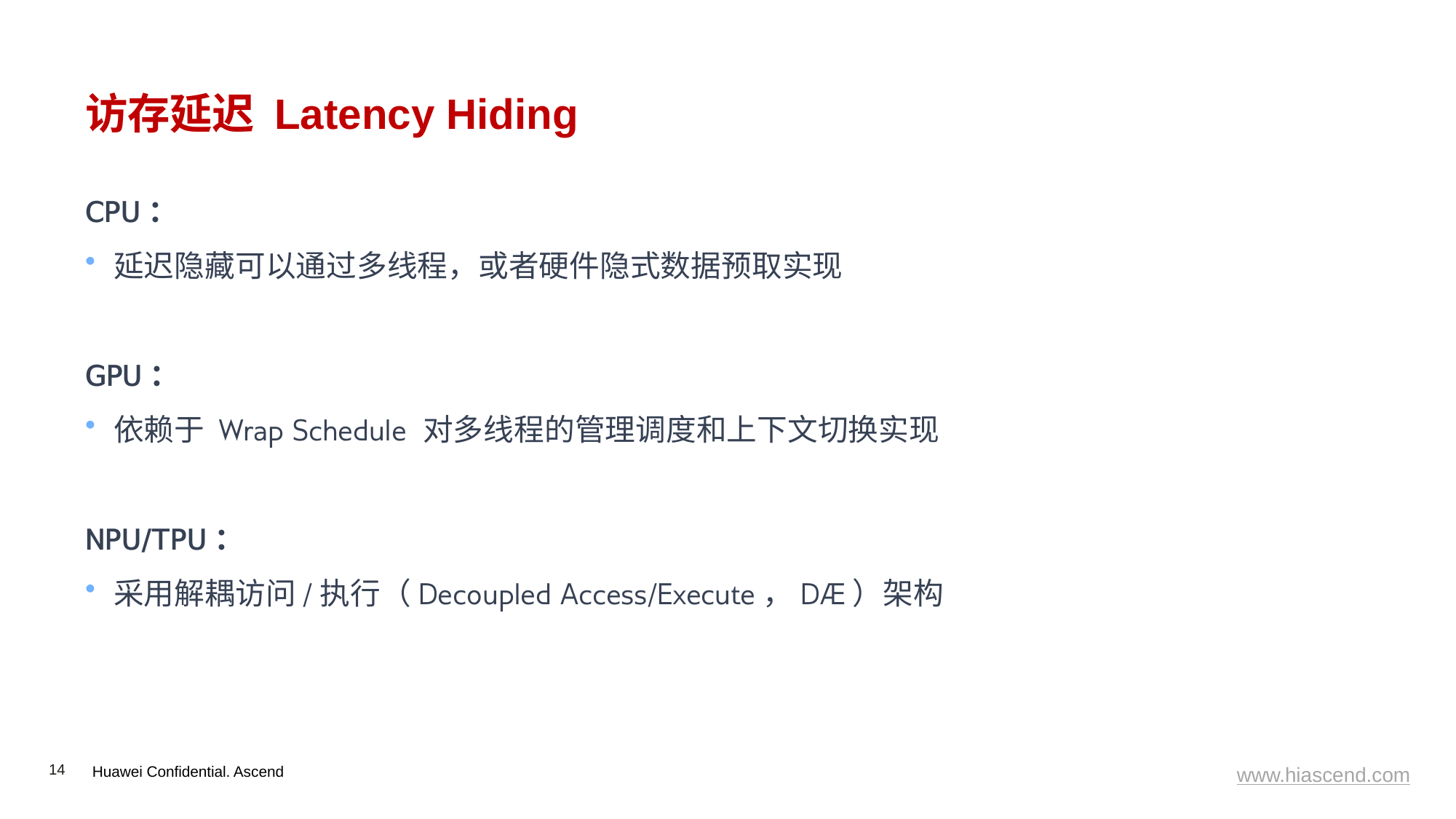

# 访存延迟 Latency Hiding
CPU：
延迟隐藏可以通过多线程，或者硬件隐式数据预取实现

GPU：
依赖于 Wrap Schedule 对多线程的管理调度和上下文切换实现

NPU/TPU：
采用解耦访问/执行（Decoupled Access/Execute，DAE）架构